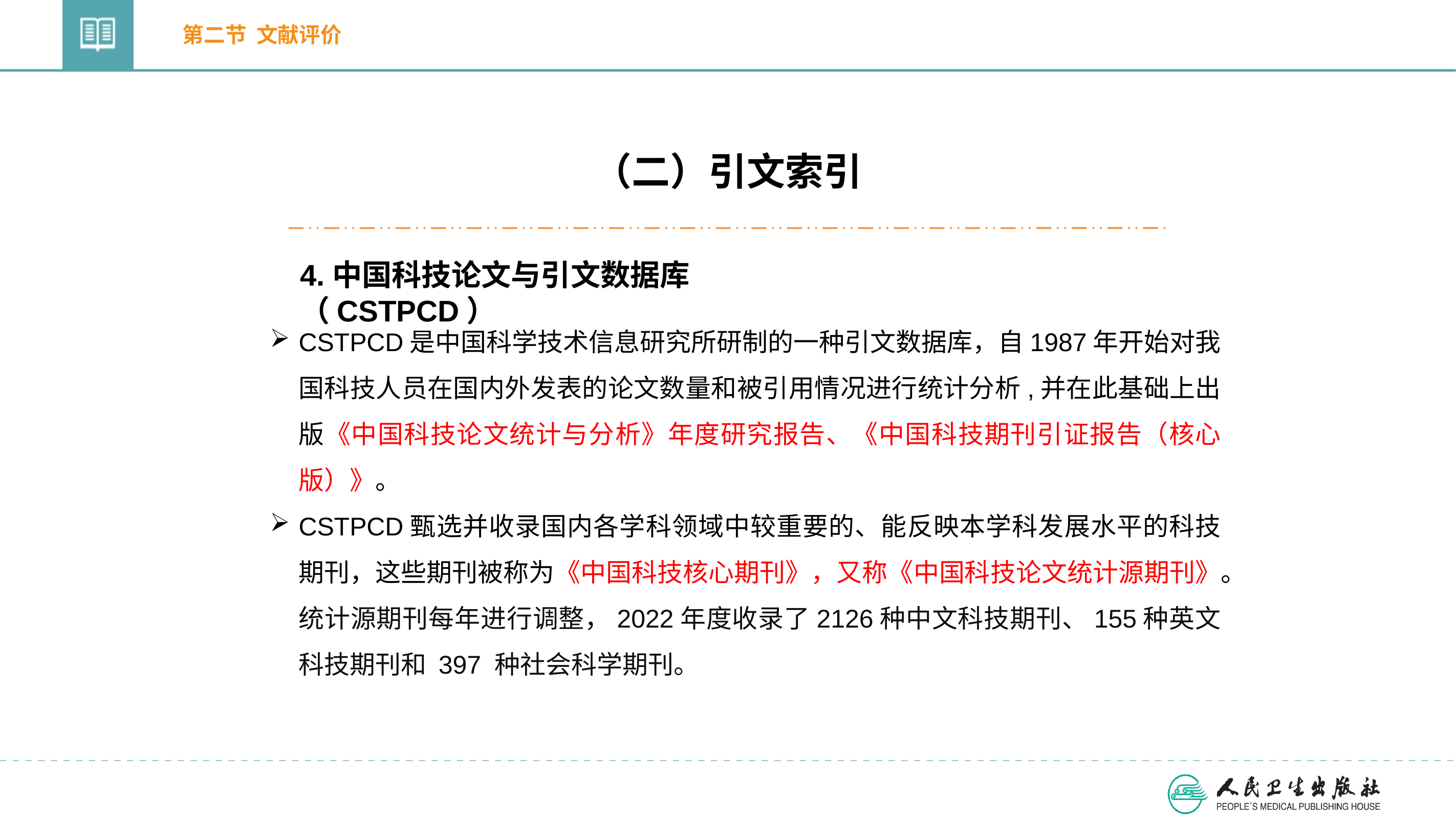

第二节  文献评价
（二）引文索引

4.中国科技论文与引文数据库（CSTPCD）

CSTPCD是中国科学技术信息研究所研制的一种引文数据库，自1987年开始对我国科技人员在国内外发表的论文数量和被引用情况进行统计分析,并在此基础上出版《中国科技论文统计与分析》年度研究报告、《中国科技期刊引证报告（核心版）》。
CSTPCD甄选并收录国内各学科领域中较重要的、能反映本学科发展水平的科技期刊，这些期刊被称为《中国科技核心期刊》，又称《中国科技论文统计源期刊》。统计源期刊每年进行调整，2022年度收录了2126种中文科技期刊、155种英文科技期刊和 397 种社会科学期刊。